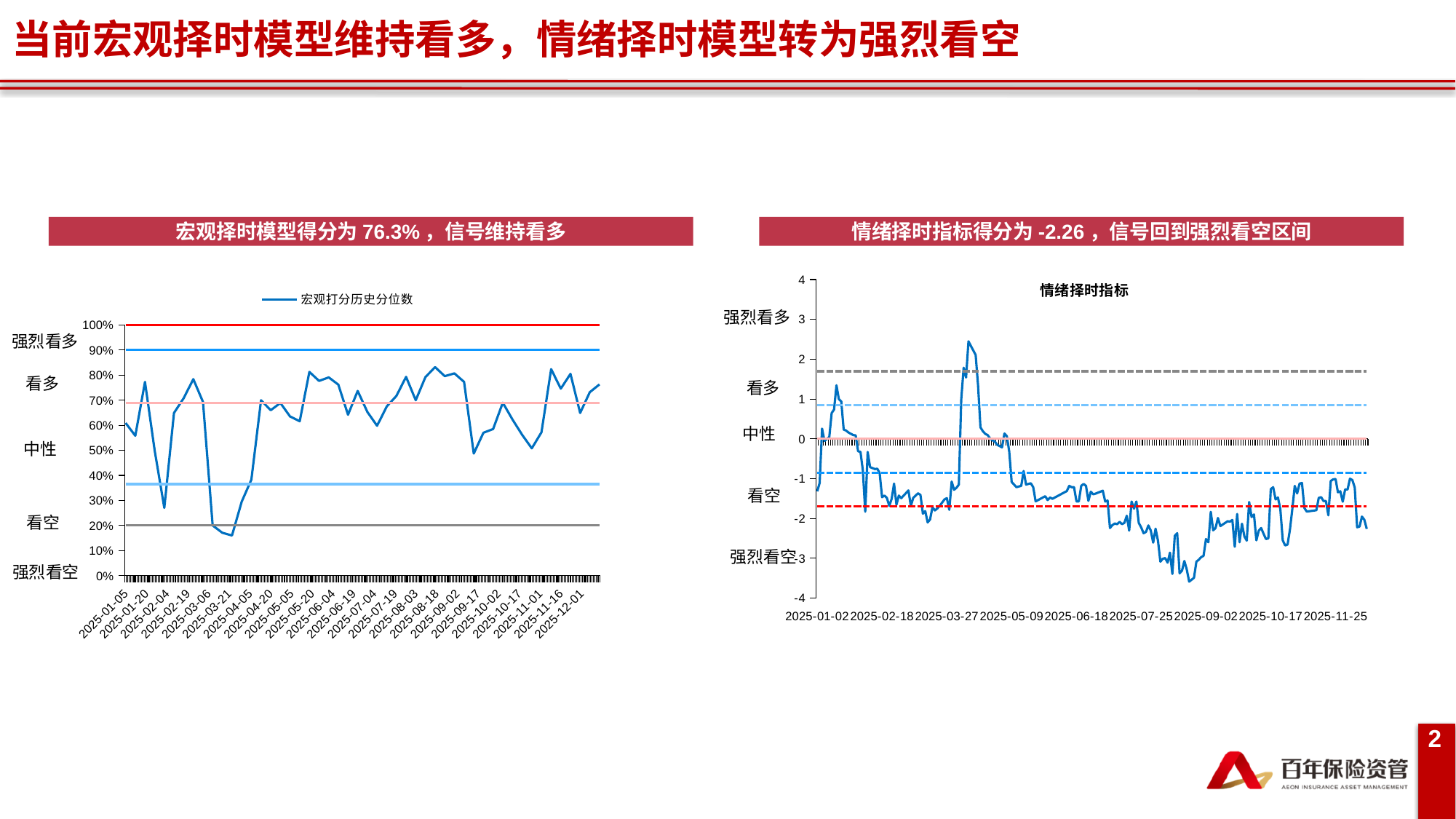

当前宏观择时模型维持看多，情绪择时模型转为强烈看空
宏观择时模型得分为76.3%，信号维持看多
情绪择时指标得分为-2.26，信号回到强烈看空区间

### Chart: 情绪择时指标

| Category |  |  |  |  |  |  |
|---|---|---|---|---|---|---|
| 2025-01-02 | -1.3181818181818183 | -1.696 | -0.848 | 0.0 | 0.848 | 1.696 |
| 2025-01-03 | -1.1071428571428572 | -1.696 | -0.848 | 0.0 | 0.848 | 1.696 |
| 2025-01-06 | 0.25649350649350655 | -1.696 | -0.848 | 0.0 | 0.848 | 1.696 |
| 2025-01-07 | -0.05194805194805209 | -1.696 | -0.848 | 0.0 | 0.848 | 1.696 |
| 2025-01-08 | -0.0032467532467532123 | -1.696 | -0.848 | 0.0 | 0.848 | 1.696 |
| 2025-01-09 | 0.04545454545454548 | -1.696 | -0.848 | 0.0 | 0.848 | 1.696 |
| 2025-01-10 | 0.6461038961038961 | -1.696 | -0.848 | 0.0 | 0.848 | 1.696 |
| 2025-01-13 | 0.7353896103896104 | -1.696 | -0.848 | 0.0 | 0.848 | 1.696 |
| 2025-01-14 | 1.3441558441558439 | -1.696 | -0.848 | 0.0 | 0.848 | 1.696 |
| 2025-01-15 | 0.9951298701298701 | -1.696 | -0.848 | 0.0 | 0.848 | 1.696 |
| 2025-01-16 | 0.9383116883116882 | -1.696 | -0.848 | 0.0 | 0.848 | 1.696 |
| 2025-01-17 | 0.23214285714285712 | -1.696 | -0.848 | 0.0 | 0.848 | 1.696 |
| 2025-01-20 | 0.20779220779220786 | -1.696 | -0.848 | 0.0 | 0.848 | 1.696 |
| 2025-01-21 | 0.15909090909090898 | -1.696 | -0.848 | 0.0 | 0.848 | 1.696 |
| 2025-01-22 | 0.12662337662337672 | -1.696 | -0.848 | 0.0 | 0.848 | 1.696 |
| 2025-01-23 | 0.0941558441558441 | -1.696 | -0.848 | 0.0 | 0.848 | 1.696 |
| 2025-01-24 | 0.08603896103896107 | -1.696 | -0.848 | 0.0 | 0.848 | 1.696 |
| 2025-01-27 | -0.3116883116883117 | -1.696 | -0.848 | 0.0 | 0.848 | 1.696 |
| 2025-02-05 | -0.3279220779220779 | -1.696 | -0.848 | 0.0 | 0.848 | 1.696 |
| 2025-02-06 | -0.7922077922077922 | -1.696 | -0.848 | 0.0 | 0.848 | 1.696 |
| 2025-02-07 | -1.8311688311688312 | -1.696 | -0.848 | 0.0 | 0.848 | 1.696 |
| 2025-02-10 | -0.32954545454545464 | -1.696 | -0.848 | 0.0 | 0.848 | 1.696 |
| 2025-02-11 | -0.7110389610389609 | -1.696 | -0.848 | 0.0 | 0.848 | 1.696 |
| 2025-02-12 | -0.7353896103896104 | -1.696 | -0.848 | 0.0 | 0.848 | 1.696 |
| 2025-02-13 | -0.7597402597402597 | -1.696 | -0.848 | 0.0 | 0.848 | 1.696 |
| 2025-02-14 | -0.7516233766233765 | -1.696 | -0.848 | 0.0 | 0.848 | 1.696 |
| 2025-02-17 | -0.8571428571428571 | -1.696 | -0.848 | 0.0 | 0.848 | 1.696 |
| 2025-02-18 | -1.4659090909090906 | -1.696 | -0.848 | 0.0 | 0.848 | 1.696 |
| 2025-02-19 | -1.4253246753246755 | -1.696 | -0.848 | 0.0 | 0.848 | 1.696 |
| 2025-02-20 | -1.4821428571428574 | -1.696 | -0.848 | 0.0 | 0.848 | 1.696 |
| 2025-02-21 | -1.6850649350649352 | -1.696 | -0.848 | 0.0 | 0.848 | 1.696 |
| 2025-02-24 | -1.5064935064935063 | -1.696 | -0.848 | 0.0 | 0.848 | 1.696 |
| 2025-02-25 | -1.125 | -1.696 | -0.848 | 0.0 | 0.848 | 1.696 |
| 2025-02-26 | -1.6525974025974026 | -1.696 | -0.848 | 0.0 | 0.848 | 1.696 |
| 2025-02-27 | -1.4253246753246753 | -1.696 | -0.848 | 0.0 | 0.848 | 1.696 |
| 2025-02-28 | -1.4902597402597402 | -1.696 | -0.848 | 0.0 | 0.848 | 1.696 |
| 2025-03-03 | -1.4253246753246755 | -1.696 | -0.848 | 0.0 | 0.848 | 1.696 |
| 2025-03-04 | -1.3603896103896105 | -1.696 | -0.848 | 0.0 | 0.848 | 1.696 |
| 2025-03-05 | -1.2954545454545454 | -1.696 | -0.848 | 0.0 | 0.848 | 1.696 |
| 2025-03-06 | -1.685064935064935 | -1.696 | -0.848 | 0.0 | 0.848 | 1.696 |
| 2025-03-07 | -1.4821428571428572 | -1.696 | -0.848 | 0.0 | 0.848 | 1.696 |
| 2025-03-10 | -1.4253246753246753 | -1.696 | -0.848 | 0.0 | 0.848 | 1.696 |
| 2025-03-11 | -1.3685064935064937 | -1.696 | -0.848 | 0.0 | 0.848 | 1.696 |
| 2025-03-12 | -1.409090909090909 | -1.696 | -0.848 | 0.0 | 0.848 | 1.696 |
| 2025-03-13 | -1.87987012987013 | -1.696 | -0.848 | 0.0 | 0.848 | 1.696 |
| 2025-03-14 | -1.8149350649350648 | -1.696 | -0.848 | 0.0 | 0.848 | 1.696 |
| 2025-03-17 | -2.0990259740259742 | -1.696 | -0.848 | 0.0 | 0.848 | 1.696 |
| 2025-03-18 | -2.0259740259740258 | -1.696 | -0.848 | 0.0 | 0.848 | 1.696 |
| 2025-03-19 | -1.7175324675324677 | -1.696 | -0.848 | 0.0 | 0.848 | 1.696 |
| 2025-03-20 | -1.7987012987012985 | -1.696 | -0.848 | 0.0 | 0.848 | 1.696 |
| 2025-03-21 | -1.75 | -1.696 | -0.848 | 0.0 | 0.848 | 1.696 |
| 2025-03-24 | -1.685064935064935 | -1.696 | -0.848 | 0.0 | 0.848 | 1.696 |
| 2025-03-25 | -1.6038961038961037 | -1.696 | -0.848 | 0.0 | 0.848 | 1.696 |
| 2025-03-26 | -1.522727272727273 | -1.696 | -0.848 | 0.0 | 0.848 | 1.696 |
| 2025-03-27 | -1.4902597402597402 | -1.696 | -0.848 | 0.0 | 0.848 | 1.696 |
| 2025-03-28 | -1.7824675324675325 | -1.696 | -0.848 | 0.0 | 0.848 | 1.696 |
| 2025-03-31 | -1.0746753246753247 | -1.696 | -0.848 | 0.0 | 0.848 | 1.696 |
| 2025-04-01 | -1.279220779220779 | -1.696 | -0.848 | 0.0 | 0.848 | 1.696 |
| 2025-04-02 | -1.2305194805194808 | -1.696 | -0.848 | 0.0 | 0.848 | 1.696 |
| 2025-04-03 | -1.1493506493506493 | -1.696 | -0.848 | 0.0 | 0.848 | 1.696 |
| 2025-04-07 | 0.9902597402597403 | -1.696 | -0.848 | 0.0 | 0.848 | 1.696 |
| 2025-04-08 | 1.7857142857142858 | -1.696 | -0.848 | 0.0 | 0.848 | 1.696 |
| 2025-04-09 | 1.538961038961039 | -1.696 | -0.848 | 0.0 | 0.848 | 1.696 |
| 2025-04-10 | 2.448051948051948 | -1.696 | -0.848 | 0.0 | 0.848 | 1.696 |
| 2025-04-11 | 2.3344155844155847 | -1.696 | -0.848 | 0.0 | 0.848 | 1.696 |
| 2025-04-14 | 2.2207792207792205 | -1.696 | -0.848 | 0.0 | 0.848 | 1.696 |
| 2025-04-15 | 2.1071428571428568 | -1.696 | -0.848 | 0.0 | 0.848 | 1.696 |
| 2025-04-16 | 1.3441558441558443 | -1.696 | -0.848 | 0.0 | 0.848 | 1.696 |
| 2025-04-17 | 0.28896103896103903 | -1.696 | -0.848 | 0.0 | 0.848 | 1.696 |
| 2025-04-18 | 0.1915584415584417 | -1.696 | -0.848 | 0.0 | 0.848 | 1.696 |
| 2025-04-21 | 0.12662337662337655 | -1.696 | -0.848 | 0.0 | 0.848 | 1.696 |
| 2025-04-22 | 0.09415584415584426 | -1.696 | -0.848 | 0.0 | 0.848 | 1.696 |
| 2025-04-23 | 0.012987012987013038 | -1.696 | -0.848 | 0.0 | 0.848 | 1.696 |
| 2025-04-24 | -0.03571428571428581 | -1.696 | -0.848 | 0.0 | 0.848 | 1.696 |
| 2025-04-25 | -0.06818181818181822 | -1.696 | -0.848 | 0.0 | 0.848 | 1.696 |
| 2025-04-28 | -0.1493506493506493 | -1.696 | -0.848 | 0.0 | 0.848 | 1.696 |
| 2025-04-29 | -0.18181818181818185 | -1.696 | -0.848 | 0.0 | 0.848 | 1.696 |
| 2025-04-30 | -0.21428571428571438 | -1.696 | -0.848 | 0.0 | 0.848 | 1.696 |
| 2025-05-06 | 0.13311688311688305 | -1.696 | -0.848 | 0.0 | 0.848 | 1.696 |
| 2025-05-07 | 0.0681818181818181 | -1.696 | -0.848 | 0.0 | 0.848 | 1.696 |
| 2025-05-08 | -0.3214285714285715 | -1.696 | -0.848 | 0.0 | 0.848 | 1.696 |
| 2025-05-09 | -1.0844155844155843 | -1.696 | -0.848 | 0.0 | 0.848 | 1.696 |
| 2025-05-12 | -1.1493506493506493 | -1.696 | -0.848 | 0.0 | 0.848 | 1.696 |
| 2025-05-13 | -1.2142857142857142 | -1.696 | -0.848 | 0.0 | 0.848 | 1.696 |
| 2025-05-14 | -1.198051948051948 | -1.696 | -0.848 | 0.0 | 0.848 | 1.696 |
| 2025-05-15 | -1.1818181818181819 | -1.696 | -0.848 | 0.0 | 0.848 | 1.696 |
| 2025-05-16 | -0.8084415584415584 | -1.696 | -0.848 | 0.0 | 0.848 | 1.696 |
| 2025-05-19 | -1.1493506493506493 | -1.696 | -0.848 | 0.0 | 0.848 | 1.696 |
| 2025-05-20 | -1.1331168831168832 | -1.696 | -0.848 | 0.0 | 0.848 | 1.696 |
| 2025-05-21 | -1.1168831168831168 | -1.696 | -0.848 | 0.0 | 0.848 | 1.696 |
| 2025-05-22 | -1.2142857142857142 | -1.696 | -0.848 | 0.0 | 0.848 | 1.696 |
| 2025-05-23 | -1.5714285714285714 | -1.696 | -0.848 | 0.0 | 0.848 | 1.696 |
| 2025-05-26 | -1.538961038961039 | -1.696 | -0.848 | 0.0 | 0.848 | 1.696 |
| 2025-05-27 | -1.5064935064935068 | -1.696 | -0.848 | 0.0 | 0.848 | 1.696 |
| 2025-05-28 | -1.474025974025974 | -1.696 | -0.848 | 0.0 | 0.848 | 1.696 |
| 2025-05-29 | -1.4415584415584415 | -1.696 | -0.848 | 0.0 | 0.848 | 1.696 |
| 2025-05-30 | -1.5389610389610389 | -1.696 | -0.848 | 0.0 | 0.848 | 1.696 |
| 2025-06-03 | -1.474025974025974 | -1.696 | -0.848 | 0.0 | 0.848 | 1.696 |
| 2025-06-04 | -1.5064935064935068 | -1.696 | -0.848 | 0.0 | 0.848 | 1.696 |
| 2025-06-05 | -1.474025974025974 | -1.696 | -0.848 | 0.0 | 0.848 | 1.696 |
| 2025-06-06 | -1.4415584415584415 | -1.696 | -0.848 | 0.0 | 0.848 | 1.696 |
| 2025-06-09 | -1.409090909090909 | -1.696 | -0.848 | 0.0 | 0.848 | 1.696 |
| 2025-06-10 | -1.3766233766233766 | -1.696 | -0.848 | 0.0 | 0.848 | 1.696 |
| 2025-06-11 | -1.3441558441558443 | -1.696 | -0.848 | 0.0 | 0.848 | 1.696 |
| 2025-06-12 | -1.3116883116883116 | -1.696 | -0.848 | 0.0 | 0.848 | 1.696 |
| 2025-06-13 | -1.1818181818181817 | -1.696 | -0.848 | 0.0 | 0.848 | 1.696 |
| 2025-06-16 | -1.2142857142857142 | -1.696 | -0.848 | 0.0 | 0.848 | 1.696 |
| 2025-06-17 | -1.2142857142857142 | -1.696 | -0.848 | 0.0 | 0.848 | 1.696 |
| 2025-06-18 | -1.5714285714285714 | -1.696 | -0.848 | 0.0 | 0.848 | 1.696 |
| 2025-06-19 | -1.5714285714285714 | -1.696 | -0.848 | 0.0 | 0.848 | 1.696 |
| 2025-06-20 | -1.1818181818181817 | -1.696 | -0.848 | 0.0 | 0.848 | 1.696 |
| 2025-06-23 | -1.1331168831168832 | -1.696 | -0.848 | 0.0 | 0.848 | 1.696 |
| 2025-06-24 | -1.1818181818181819 | -1.696 | -0.848 | 0.0 | 0.848 | 1.696 |
| 2025-06-25 | -1.5584415584415585 | -1.696 | -0.848 | 0.0 | 0.848 | 1.696 |
| 2025-06-26 | -1.327922077922078 | -1.696 | -0.848 | 0.0 | 0.848 | 1.696 |
| 2025-06-27 | -1.3928571428571428 | -1.696 | -0.848 | 0.0 | 0.848 | 1.696 |
| 2025-06-30 | -1.3766233766233766 | -1.696 | -0.848 | 0.0 | 0.848 | 1.696 |
| 2025-07-01 | -1.3522727272727273 | -1.696 | -0.848 | 0.0 | 0.848 | 1.696 |
| 2025-07-02 | -1.3279220779220782 | -1.696 | -0.848 | 0.0 | 0.848 | 1.696 |
| 2025-07-03 | -1.3035714285714286 | -1.696 | -0.848 | 0.0 | 0.848 | 1.696 |
| 2025-07-04 | -1.5746753246753247 | -1.696 | -0.848 | 0.0 | 0.848 | 1.696 |
| 2025-07-07 | -1.5503246753246753 | -1.696 | -0.848 | 0.0 | 0.848 | 1.696 |
| 2025-07-08 | -2.2402597402597406 | -1.696 | -0.848 | 0.0 | 0.848 | 1.696 |
| 2025-07-09 | -2.1672077922077917 | -1.696 | -0.848 | 0.0 | 0.848 | 1.696 |
| 2025-07-10 | -2.126623376623377 | -1.696 | -0.848 | 0.0 | 0.848 | 1.696 |
| 2025-07-11 | -2.142857142857143 | -1.696 | -0.848 | 0.0 | 0.848 | 1.696 |
| 2025-07-14 | -2.086038961038961 | -1.696 | -0.848 | 0.0 | 0.848 | 1.696 |
| 2025-07-15 | -2.142857142857143 | -1.696 | -0.848 | 0.0 | 0.848 | 1.696 |
| 2025-07-16 | -2.1103896103896105 | -1.696 | -0.848 | 0.0 | 0.848 | 1.696 |
| 2025-07-17 | -1.9318181818181819 | -1.696 | -0.848 | 0.0 | 0.848 | 1.696 |
| 2025-07-18 | -2.3051948051948052 | -1.696 | -0.848 | 0.0 | 0.848 | 1.696 |
| 2025-07-21 | -1.5746753246753247 | -1.696 | -0.848 | 0.0 | 0.848 | 1.696 |
| 2025-07-22 | -1.7532467532467533 | -1.696 | -0.848 | 0.0 | 0.848 | 1.696 |
| 2025-07-23 | -1.5746753246753245 | -1.696 | -0.848 | 0.0 | 0.848 | 1.696 |
| 2025-07-24 | -2.1103896103896105 | -1.696 | -0.848 | 0.0 | 0.848 | 1.696 |
| 2025-07-25 | -2.2240259740259742 | -1.696 | -0.848 | 0.0 | 0.848 | 1.696 |
| 2025-07-28 | -2.3701298701298703 | -1.696 | -0.848 | 0.0 | 0.848 | 1.696 |
| 2025-07-29 | -2.3376623376623376 | -1.696 | -0.848 | 0.0 | 0.848 | 1.696 |
| 2025-07-30 | -2.175324675324675 | -1.696 | -0.848 | 0.0 | 0.848 | 1.696 |
| 2025-07-31 | -2.3051948051948052 | -1.696 | -0.848 | 0.0 | 0.848 | 1.696 |
| 2025-08-01 | -2.6055194805194803 | -1.696 | -0.848 | 0.0 | 0.848 | 1.696 |
| 2025-08-04 | -2.2564935064935066 | -1.696 | -0.848 | 0.0 | 0.848 | 1.696 |
| 2025-08-05 | -2.556818181818182 | -1.696 | -0.848 | 0.0 | 0.848 | 1.696 |
| 2025-08-06 | -3.0844155844155843 | -1.696 | -0.848 | 0.0 | 0.848 | 1.696 |
| 2025-08-07 | -3.0113636363636362 | -1.696 | -0.848 | 0.0 | 0.848 | 1.696 |
| 2025-08-08 | -2.99512987012987 | -1.696 | -0.848 | 0.0 | 0.848 | 1.696 |
| 2025-08-11 | -3.1087662337662336 | -1.696 | -0.848 | 0.0 | 0.848 | 1.696 |
| 2025-08-12 | -2.857142857142857 | -1.696 | -0.848 | 0.0 | 0.848 | 1.696 |
| 2025-08-13 | -3.392857142857143 | -1.696 | -0.848 | 0.0 | 0.848 | 1.696 |
| 2025-08-14 | -2.4350649350649354 | -1.696 | -0.848 | 0.0 | 0.848 | 1.696 |
| 2025-08-15 | -2.37012987012987 | -1.696 | -0.848 | 0.0 | 0.848 | 1.696 |
| 2025-08-18 | -3.376623376623377 | -1.696 | -0.848 | 0.0 | 0.848 | 1.696 |
| 2025-08-19 | -3.311688311688312 | -1.696 | -0.848 | 0.0 | 0.848 | 1.696 |
| 2025-08-20 | -3.068181818181818 | -1.696 | -0.848 | 0.0 | 0.848 | 1.696 |
| 2025-08-21 | -3.279220779220779 | -1.696 | -0.848 | 0.0 | 0.848 | 1.696 |
| 2025-08-22 | -3.5876623376623376 | -1.696 | -0.848 | 0.0 | 0.848 | 1.696 |
| 2025-08-25 | -3.538961038961039 | -1.696 | -0.848 | 0.0 | 0.848 | 1.696 |
| 2025-08-26 | -3.4902597402597406 | -1.696 | -0.848 | 0.0 | 0.848 | 1.696 |
| 2025-08-27 | -3.0844155844155843 | -1.696 | -0.848 | 0.0 | 0.848 | 1.696 |
| 2025-08-28 | -3.0357142857142856 | -1.696 | -0.848 | 0.0 | 0.848 | 1.696 |
| 2025-08-29 | -2.9707792207792205 | -1.696 | -0.848 | 0.0 | 0.848 | 1.696 |
| 2025-09-01 | -2.9383116883116887 | -1.696 | -0.848 | 0.0 | 0.848 | 1.696 |
| 2025-09-02 | -2.5162337662337664 | -1.696 | -0.848 | 0.0 | 0.848 | 1.696 |
| 2025-09-03 | -2.597402597402598 | -1.696 | -0.848 | 0.0 | 0.848 | 1.696 |
| 2025-09-04 | -1.8344155844155843 | -1.696 | -0.848 | 0.0 | 0.848 | 1.696 |
| 2025-09-05 | -2.297077922077922 | -1.696 | -0.848 | 0.0 | 0.848 | 1.696 |
| 2025-09-08 | -2.24025974025974 | -1.696 | -0.848 | 0.0 | 0.848 | 1.696 |
| 2025-09-09 | -1.9886363636363638 | -1.696 | -0.848 | 0.0 | 0.848 | 1.696 |
| 2025-09-10 | -2.1915584415584415 | -1.696 | -0.848 | 0.0 | 0.848 | 1.696 |
| 2025-09-11 | -2.150974025974026 | -1.696 | -0.848 | 0.0 | 0.848 | 1.696 |
| 2025-09-12 | -2.1103896103896105 | -1.696 | -0.848 | 0.0 | 0.848 | 1.696 |
| 2025-09-15 | -2.0698051948051948 | -1.696 | -0.848 | 0.0 | 0.848 | 1.696 |
| 2025-09-16 | -2.0779220779220777 | -1.696 | -0.848 | 0.0 | 0.848 | 1.696 |
| 2025-09-17 | -2.0373376623376624 | -1.696 | -0.848 | 0.0 | 0.848 | 1.696 |
| 2025-09-18 | -2.7110389610389616 | -1.696 | -0.848 | 0.0 | 0.848 | 1.696 |
| 2025-09-19 | -1.8879870129870133 | -1.696 | -0.848 | 0.0 | 0.848 | 1.696 |
| 2025-09-22 | -2.597402597402598 | -1.696 | -0.848 | 0.0 | 0.848 | 1.696 |
| 2025-09-23 | -2.1314935064935066 | -1.696 | -0.848 | 0.0 | 0.848 | 1.696 |
| 2025-09-24 | -2.451298701298701 | -1.696 | -0.848 | 0.0 | 0.848 | 1.696 |
| 2025-09-25 | -2.556818181818181 | -1.696 | -0.848 | 0.0 | 0.848 | 1.696 |
| 2025-09-26 | -1.5876623376623376 | -1.696 | -0.848 | 0.0 | 0.848 | 1.696 |
| 2025-09-29 | -1.9642857142857142 | -1.696 | -0.848 | 0.0 | 0.848 | 1.696 |
| 2025-09-30 | -1.8993506493506493 | -1.696 | -0.848 | 0.0 | 0.848 | 1.696 |
| 2025-10-09 | -2.548701298701299 | -1.696 | -0.848 | 0.0 | 0.848 | 1.696 |
| 2025-10-10 | -2.3051948051948052 | -1.696 | -0.848 | 0.0 | 0.848 | 1.696 |
| 2025-10-13 | -2.2402597402597406 | -1.696 | -0.848 | 0.0 | 0.848 | 1.696 |
| 2025-10-14 | -2.3831168831168834 | -1.696 | -0.848 | 0.0 | 0.848 | 1.696 |
| 2025-10-15 | -2.5162337662337664 | -1.696 | -0.848 | 0.0 | 0.848 | 1.696 |
| 2025-10-16 | -2.5 | -1.696 | -0.848 | 0.0 | 0.848 | 1.696 |
| 2025-10-17 | -1.2629870129870129 | -1.696 | -0.848 | 0.0 | 0.848 | 1.696 |
| 2025-10-20 | -1.2142857142857142 | -1.696 | -0.848 | 0.0 | 0.848 | 1.696 |
| 2025-10-21 | -1.522727272727273 | -1.696 | -0.848 | 0.0 | 0.848 | 1.696 |
| 2025-10-22 | -1.4740259740259738 | -1.696 | -0.848 | 0.0 | 0.848 | 1.696 |
| 2025-10-23 | -1.7694805194805194 | -1.696 | -0.848 | 0.0 | 0.848 | 1.696 |
| 2025-10-24 | -2.548701298701299 | -1.696 | -0.848 | 0.0 | 0.848 | 1.696 |
| 2025-10-27 | -2.6785714285714284 | -1.696 | -0.848 | 0.0 | 0.848 | 1.696 |
| 2025-10-28 | -2.654220779220779 | -1.696 | -0.848 | 0.0 | 0.848 | 1.696 |
| 2025-10-29 | -2.272727272727273 | -1.696 | -0.848 | 0.0 | 0.848 | 1.696 |
| 2025-10-30 | -1.7613636363636365 | -1.696 | -0.848 | 0.0 | 0.848 | 1.696 |
| 2025-10-31 | -1.1818181818181819 | -1.696 | -0.848 | 0.0 | 0.848 | 1.696 |
| 2025-11-03 | -1.371753246753247 | -1.696 | -0.848 | 0.0 | 0.848 | 1.696 |
| 2025-11-04 | -1.125 | -1.696 | -0.848 | 0.0 | 0.848 | 1.696 |
| 2025-11-05 | -1.1087662337662336 | -1.696 | -0.848 | 0.0 | 0.848 | 1.696 |
| 2025-11-06 | -1.737012987012987 | -1.696 | -0.848 | 0.0 | 0.848 | 1.696 |
| 2025-11-07 | -1.8262987012987015 | -1.696 | -0.848 | 0.0 | 0.848 | 1.696 |
| 2025-11-10 | -1.8181818181818181 | -1.696 | -0.848 | 0.0 | 0.848 | 1.696 |
| 2025-11-11 | -1.8100649350649352 | -1.696 | -0.848 | 0.0 | 0.848 | 1.696 |
| 2025-11-12 | -1.8019480519480522 | -1.696 | -0.848 | 0.0 | 0.848 | 1.696 |
| 2025-11-13 | -1.7938311688311688 | -1.696 | -0.848 | 0.0 | 0.848 | 1.696 |
| 2025-11-14 | -1.4821428571428572 | -1.696 | -0.848 | 0.0 | 0.848 | 1.696 |
| 2025-11-17 | -1.465909090909091 | -1.696 | -0.848 | 0.0 | 0.848 | 1.696 |
| 2025-11-18 | -1.5633116883116884 | -1.696 | -0.848 | 0.0 | 0.848 | 1.696 |
| 2025-11-19 | -1.5633116883116884 | -1.696 | -0.848 | 0.0 | 0.848 | 1.696 |
| 2025-11-20 | -1.9204545454545452 | -1.696 | -0.848 | 0.0 | 0.848 | 1.696 |
| 2025-11-21 | -1.0584415584415585 | -1.696 | -0.848 | 0.0 | 0.848 | 1.696 |
| 2025-11-24 | -1.0178571428571428 | -1.696 | -0.848 | 0.0 | 0.848 | 1.696 |
| 2025-11-25 | -1.0097402597402596 | -1.696 | -0.848 | 0.0 | 0.848 | 1.696 |
| 2025-11-26 | -1.3425324675324677 | -1.696 | -0.848 | 0.0 | 0.848 | 1.696 |
| 2025-11-27 | -1.3181818181818183 | -1.696 | -0.848 | 0.0 | 0.848 | 1.696 |
| 2025-11-28 | -1.5795454545454546 | -1.696 | -0.848 | 0.0 | 0.848 | 1.696 |
| 2025-12-01 | -1.2710610389610388 | -1.696 | -0.848 | 0.0 | 0.848 | 1.696 |
| 2025-12-02 | -1.2733597402597403 | -1.696 | -0.848 | 0.0 | 0.848 | 1.696 |
| 2025-12-03 | -1.002148051948052 | -1.696 | -0.848 | 0.0 | 0.848 | 1.696 |
| 2025-12-04 | -1.0357935064935064 | -1.696 | -0.848 | 0.0 | 0.848 | 1.696 |
| 2025-12-05 | -1.2212389610389611 | -1.696 | -0.848 | 0.0 | 0.848 | 1.696 |
| 2025-12-08 | -2.220779220779221 | -1.696 | -0.848 | 0.0 | 0.848 | 1.696 |
| 2025-12-09 | -2.2045454545454546 | -1.696 | -0.848 | 0.0 | 0.848 | 1.696 |
| 2025-12-10 | -1.952922077922078 | -1.696 | -0.848 | 0.0 | 0.848 | 1.696 |
| 2025-12-11 | -2.0324675324675323 | -1.696 | -0.848 | 0.0 | 0.848 | 1.696 |
| 2025-12-12 | -2.2613636363636362 | -1.696 | -0.848 | 0.0 | 0.848 | 1.696 |

### Chart

| Category | 宏观打分历史分位数 |  |  |  |  |  |
|---|---|---|---|---|---|---|
| 45662 | 0.609 | 1.0 | 0.9 | 0.69 | 0.365 | 0.2 |
| 45669 | 0.558 | 1.0 | 0.9 | 0.69 | 0.365 | 0.2 |
| 45676 | 0.773 | 1.0 | 0.9 | 0.69 | 0.365 | 0.2 |
| 45683 | 0.5 | 1.0 | 0.9 | 0.69 | 0.365 | 0.2 |
| 45690 | 0.27 | 1.0 | 0.9 | 0.69 | 0.365 | 0.2 |
| 45697 | 0.649 | 1.0 | 0.9 | 0.69 | 0.365 | 0.2 |
| 45704 | 0.708 | 1.0 | 0.9 | 0.69 | 0.365 | 0.2 |
| 45711 | 0.784 | 1.0 | 0.9 | 0.69 | 0.365 | 0.2 |
| 45718 | 0.693 | 1.0 | 0.9 | 0.69 | 0.365 | 0.2 |
| 45725 | 0.2 | 1.0 | 0.9 | 0.69 | 0.365 | 0.2 |
| 45732 | 0.171 | 1.0 | 0.9 | 0.69 | 0.365 | 0.2 |
| 45739 | 0.16 | 1.0 | 0.9 | 0.69 | 0.365 | 0.2 |
| 45746 | 0.295 | 1.0 | 0.9 | 0.69 | 0.365 | 0.2 |
| 45753 | 0.383 | 1.0 | 0.9 | 0.69 | 0.365 | 0.2 |
| 45760 | 0.7 | 1.0 | 0.9 | 0.69 | 0.365 | 0.2 |
| 45767 | 0.66 | 1.0 | 0.9 | 0.69 | 0.365 | 0.2 |
| 45774 | 0.689 | 1.0 | 0.9 | 0.69 | 0.365 | 0.2 |
| 45781 | 0.635 | 1.0 | 0.9 | 0.69 | 0.365 | 0.2 |
| 45788 | 0.616 | 1.0 | 0.9 | 0.69 | 0.365 | 0.2 |
| 45795 | 0.813 | 1.0 | 0.9 | 0.69 | 0.365 | 0.2 |
| 45802 | 0.777 | 1.0 | 0.9 | 0.69 | 0.365 | 0.2 |
| 45809 | 0.791 | 1.0 | 0.9 | 0.69 | 0.365 | 0.2 |
| 45816 | 0.762 | 1.0 | 0.9 | 0.69 | 0.365 | 0.2 |
| 45823 | 0.642 | 1.0 | 0.9 | 0.69 | 0.365 | 0.2 |
| 45830 | 0.737 | 1.0 | 0.9 | 0.69 | 0.365 | 0.2 |
| 45837 | 0.653 | 1.0 | 0.9 | 0.69 | 0.365 | 0.2 |
| 45844 | 0.598 | 1.0 | 0.9 | 0.69 | 0.365 | 0.2 |
| 45851 | 0.675 | 1.0 | 0.9 | 0.69 | 0.365 | 0.2 |
| 45858 | 0.717 | 1.0 | 0.9 | 0.69 | 0.365 | 0.2 |
| 45865 | 0.793 | 1.0 | 0.9 | 0.69 | 0.365 | 0.2 |
| 45872 | 0.7 | 1.0 | 0.9 | 0.69 | 0.365 | 0.2 |
| 45879 | 0.792 | 1.0 | 0.9 | 0.69 | 0.365 | 0.2 |
| 45886 | 0.832 | 1.0 | 0.9 | 0.69 | 0.365 | 0.2 |
| 45893 | 0.796 | 1.0 | 0.9 | 0.69 | 0.365 | 0.2 |
| 45900 | 0.807 | 1.0 | 0.9 | 0.69 | 0.365 | 0.2 |
| 45907 | 0.773 | 1.0 | 0.9 | 0.69 | 0.365 | 0.2 |
| 45914 | 0.487 | 1.0 | 0.9 | 0.69 | 0.365 | 0.2 |
| 45921 | 0.57 | 1.0 | 0.9 | 0.69 | 0.365 | 0.2 |
| 45928 | 0.585 | 1.0 | 0.9 | 0.69 | 0.365 | 0.2 |
| 45935 | 0.69 | 1.0 | 0.9 | 0.69 | 0.365 | 0.2 |
| 45942 | 0.623 | 1.0 | 0.9 | 0.69 | 0.365 | 0.2 |
| 45949 | 0.562 | 1.0 | 0.9 | 0.69 | 0.365 | 0.2 |
| 45956 | 0.508 | 1.0 | 0.9 | 0.69 | 0.365 | 0.2 |
| 45963 | 0.572 | 1.0 | 0.9 | 0.69 | 0.365 | 0.2 |
| 45970 | 0.824 | 1.0 | 0.9 | 0.69 | 0.365 | 0.2 |
| 45977 | 0.746 | 1.0 | 0.9 | 0.69 | 0.365 | 0.2 |
| 45984 | 0.805 | 1.0 | 0.9 | 0.69 | 0.365 | 0.2 |
| 45991 | 0.649 | 1.0 | 0.9 | 0.69 | 0.365 | 0.2 |
| 45998 | 0.732 | 1.0 | 0.9 | 0.69 | 0.365 | 0.2 |
| 46005 | 0.763 | 1.0 | 0.9 | 0.69 | 0.365 | 0.2 |
强烈看多
强烈看多
看多
看多
中性
中性
看空
看空
强烈看空
强烈看空
2